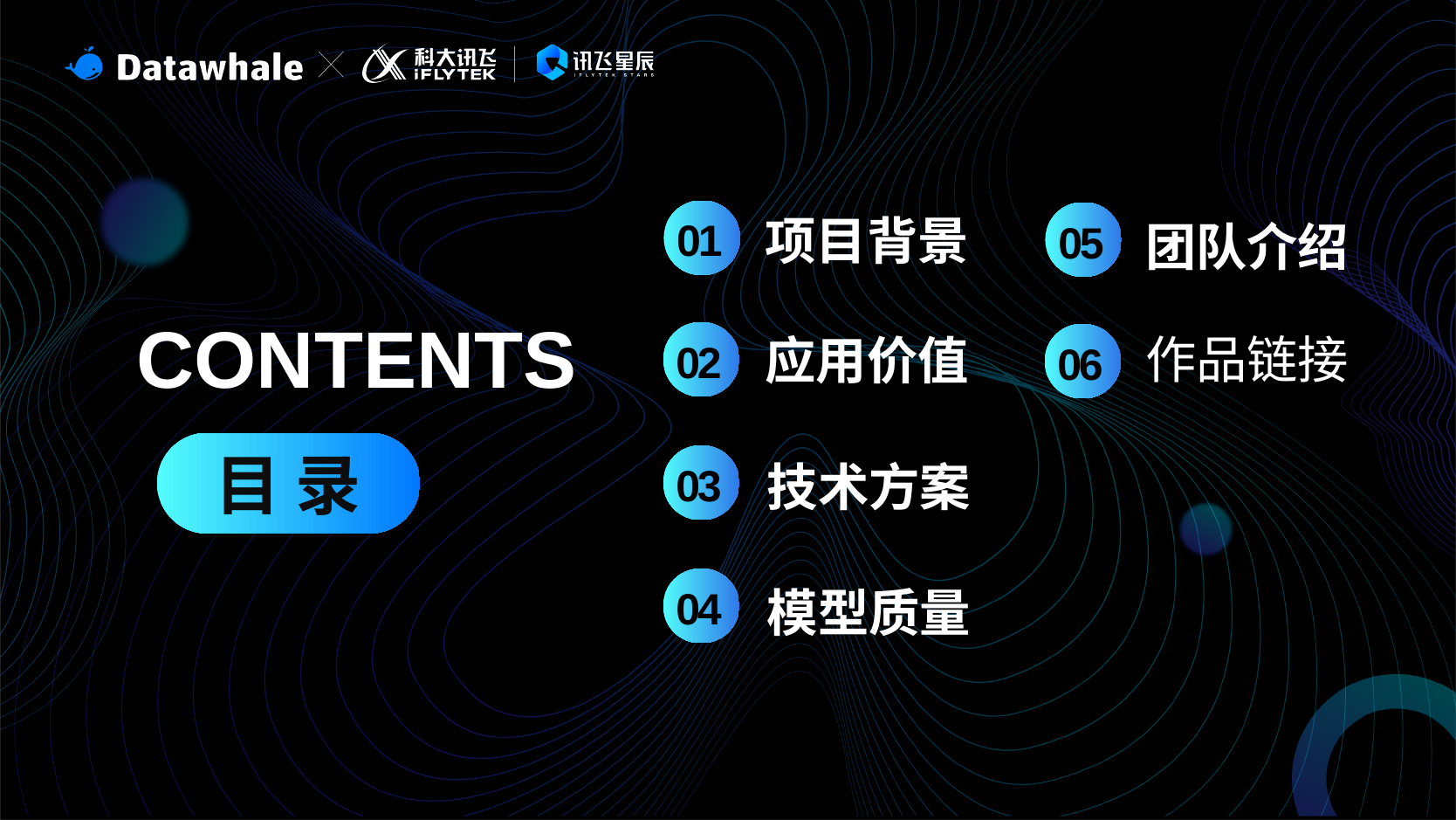

01
项目背景

05
团队介绍
CONTENTS
作品链接

02
应用价值

06
目 录

03
技术方案

04
模型质量